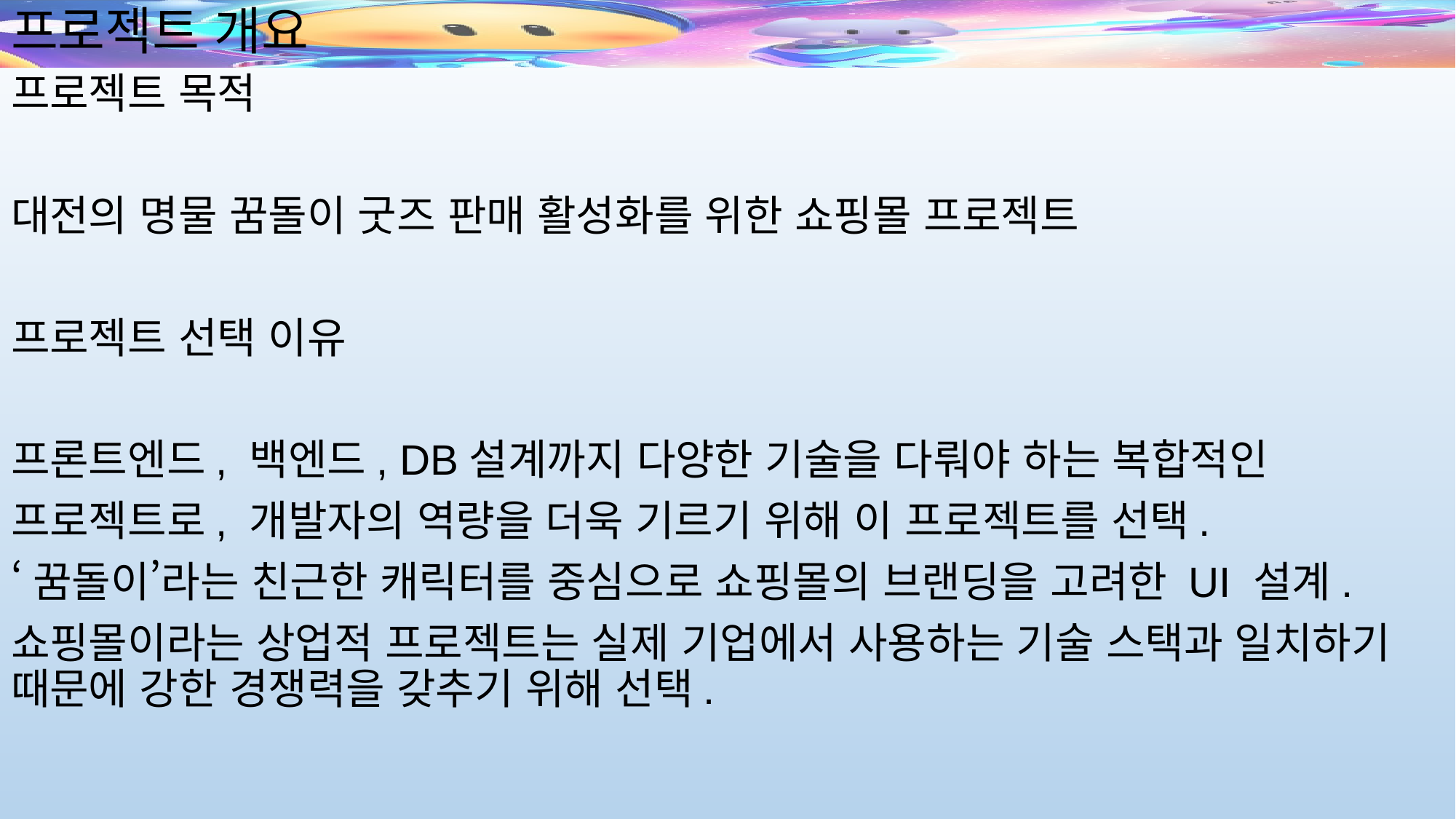

# 프로젝트 개요
프로젝트 목적

대전의 명물 꿈돌이 굿즈 판매 활성화를 위한 쇼핑몰 프로젝트

프로젝트 선택 이유

프론트엔드, 백엔드, DB설계까지 다양한 기술을 다뤄야 하는 복합적인
프로젝트로, 개발자의 역량을 더욱 기르기 위해 이 프로젝트를 선택.
‘꿈돌이’라는 친근한 캐릭터를 중심으로 쇼핑몰의 브랜딩을 고려한 UI 설계.
쇼핑몰이라는 상업적 프로젝트는 실제 기업에서 사용하는 기술 스택과 일치하기 때문에 강한 경쟁력을 갖추기 위해 선택.